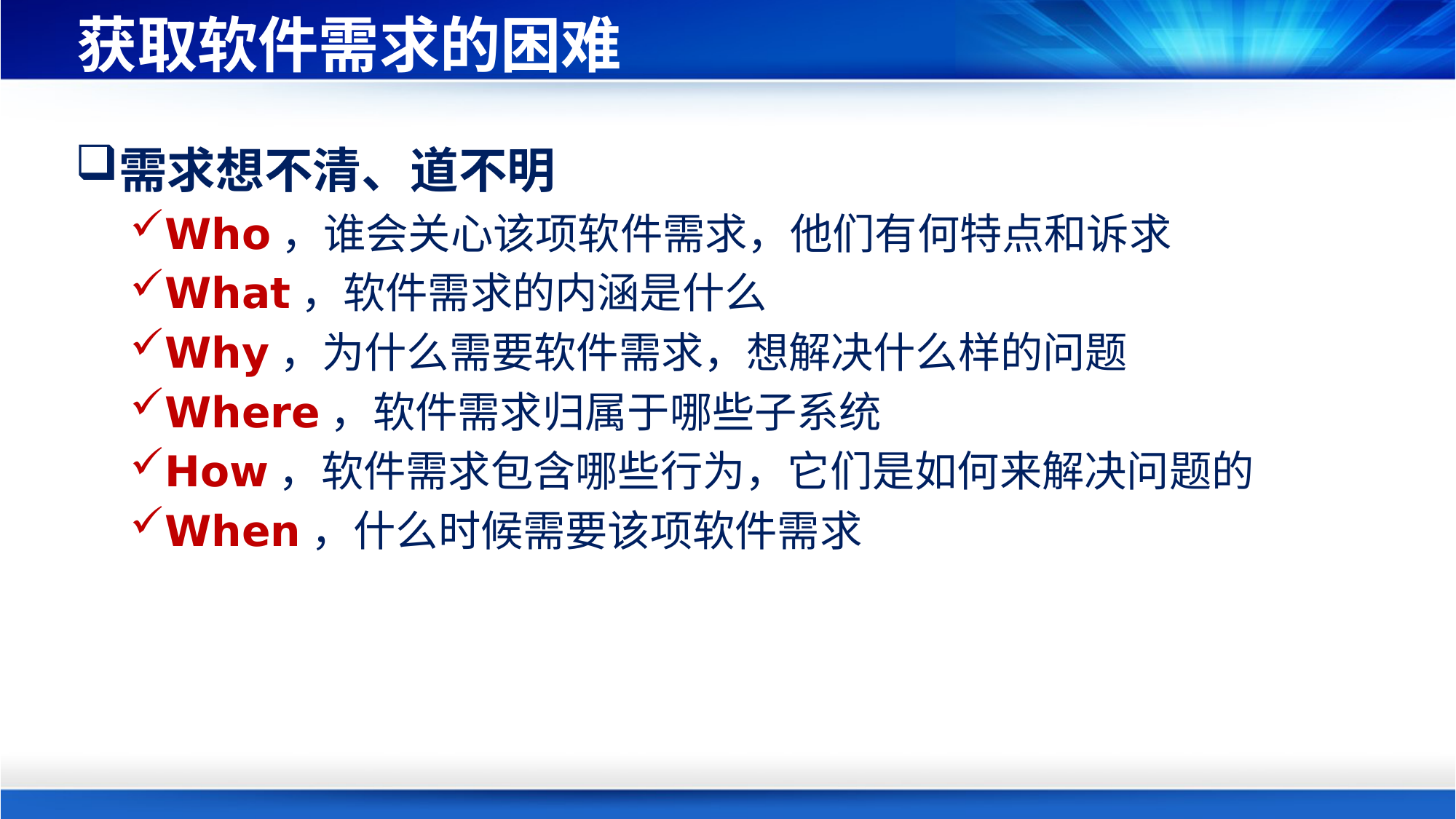

# 获取软件需求的困难
需求想不清、道不明
Who，谁会关心该项软件需求，他们有何特点和诉求
What，软件需求的内涵是什么
Why，为什么需要软件需求，想解决什么样的问题
Where，软件需求归属于哪些子系统
How，软件需求包含哪些行为，它们是如何来解决问题的
When，什么时候需要该项软件需求